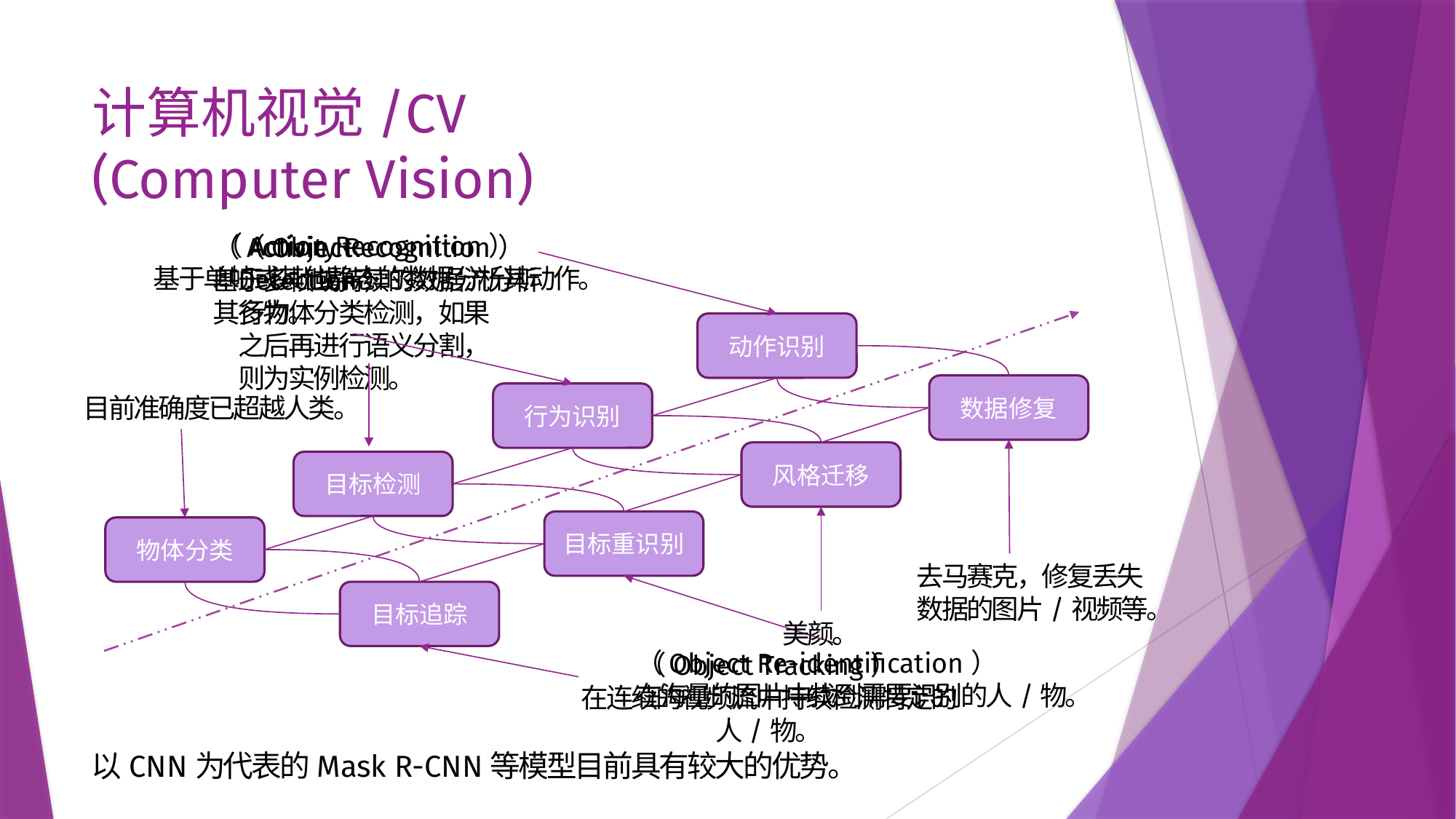

# 计算机视觉/CV (Computer Vision)
（Action Recognition）
基于单帧或其他静态的数据分析其动作。
（Activity Recognition）
基于多帧或持续的数据流分析其行为。
（Object Detection）
多物体分类检测，如果之后再进行语义分割，则为实例检测。
动作识别
数据修复
行为识别
目前准确度已超越人类。
去马赛克，修复丢失数据的图片/视频等。
风格迁移
目标检测
美颜。
目标重识别
物体分类
（Object Re-identification）
在海量的图片中找到需要识别的人/物。
目标追踪
（Object Tracking）
在连续的视频流中持续检测特定的人/物。
以CNN为代表的Mask R-CNN等模型目前具有较大的优势。